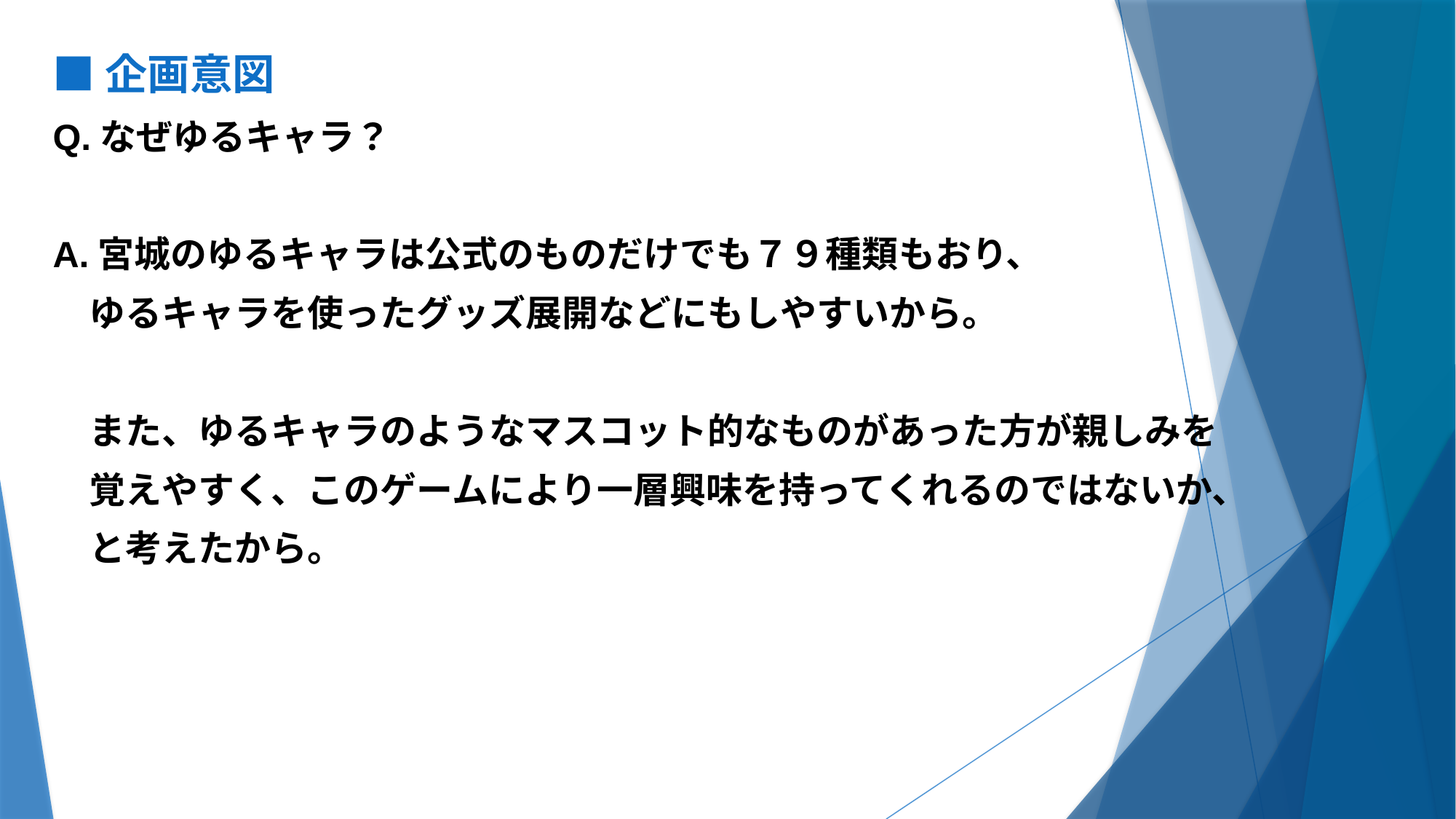

■企画意図
Q.なぜゆるキャラ？

A.宮城のゆるキャラは公式のものだけでも７９種類もおり、
　ゆるキャラを使ったグッズ展開などにもしやすいから。

　また、ゆるキャラのようなマスコット的なものがあった方が親しみを
　覚えやすく、このゲームにより一層興味を持ってくれるのではないか、
　と考えたから。